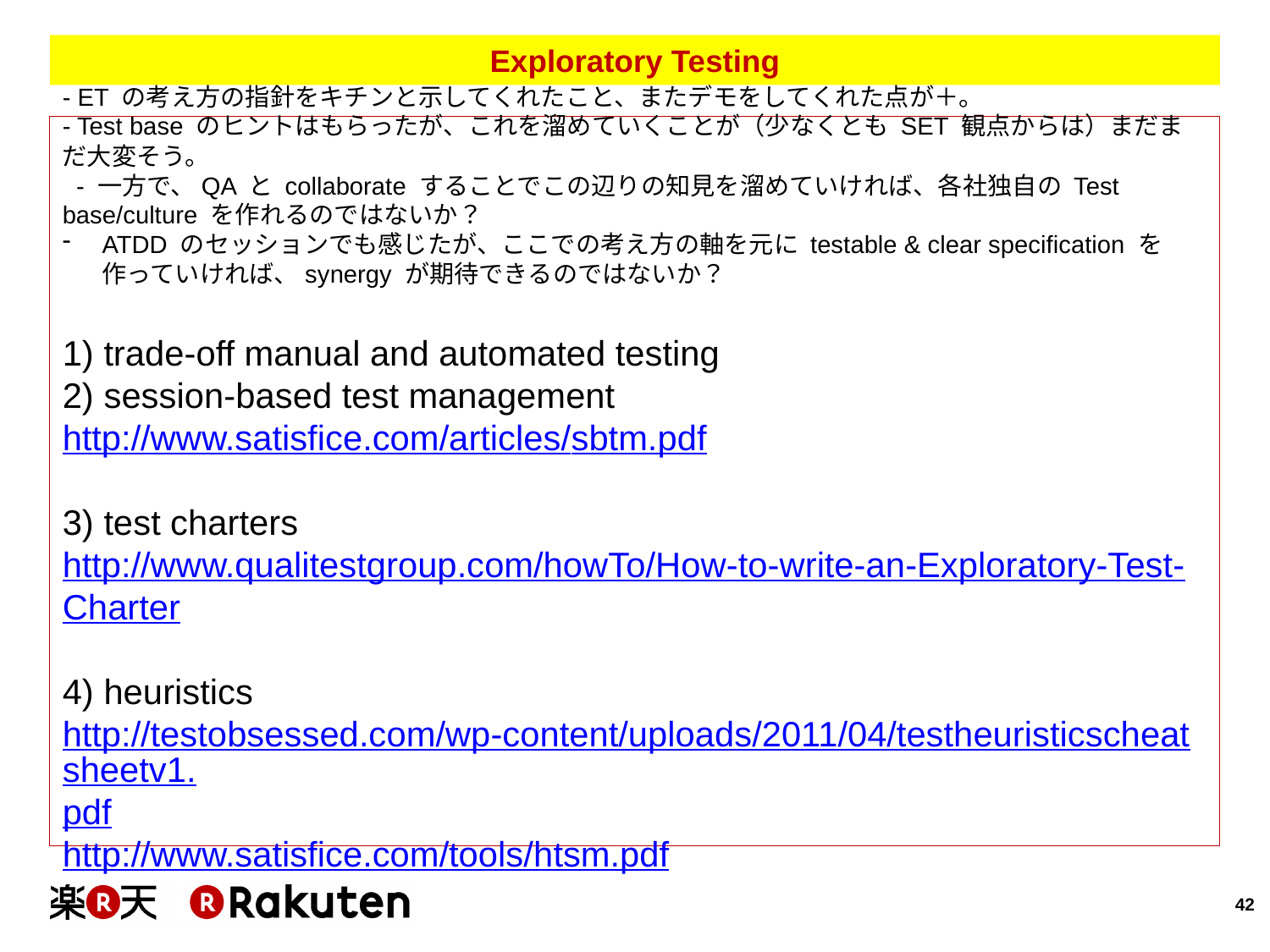

# Exploratory Testing
- ET の考え方の指針をキチンと示してくれたこと、またデモをしてくれた点が＋。
- Test base のヒントはもらったが、これを溜めていくことが（少なくとも SET 観点からは）まだまだ大変そう。
  - 一方で、QA と collaborate することでこの辺りの知見を溜めていければ、各社独自の Test base/culture を作れるのではないか？
ATDD のセッションでも感じたが、ここでの考え方の軸を元に testable & clear specification を作っていければ、synergy が期待できるのではないか？

1) trade-off manual and automated testing
2) session-based test management
http://www.satisfice.com/articles/sbtm.pdf

3) test charters
http://www.qualitestgroup.com/howTo/How-to-write-an-Exploratory-Test-Charter

4) heuristics
http://testobsessed.com/wp-content/uploads/2011/04/testheuristicscheatsheetv1.pdf
http://www.satisfice.com/tools/htsm.pdf